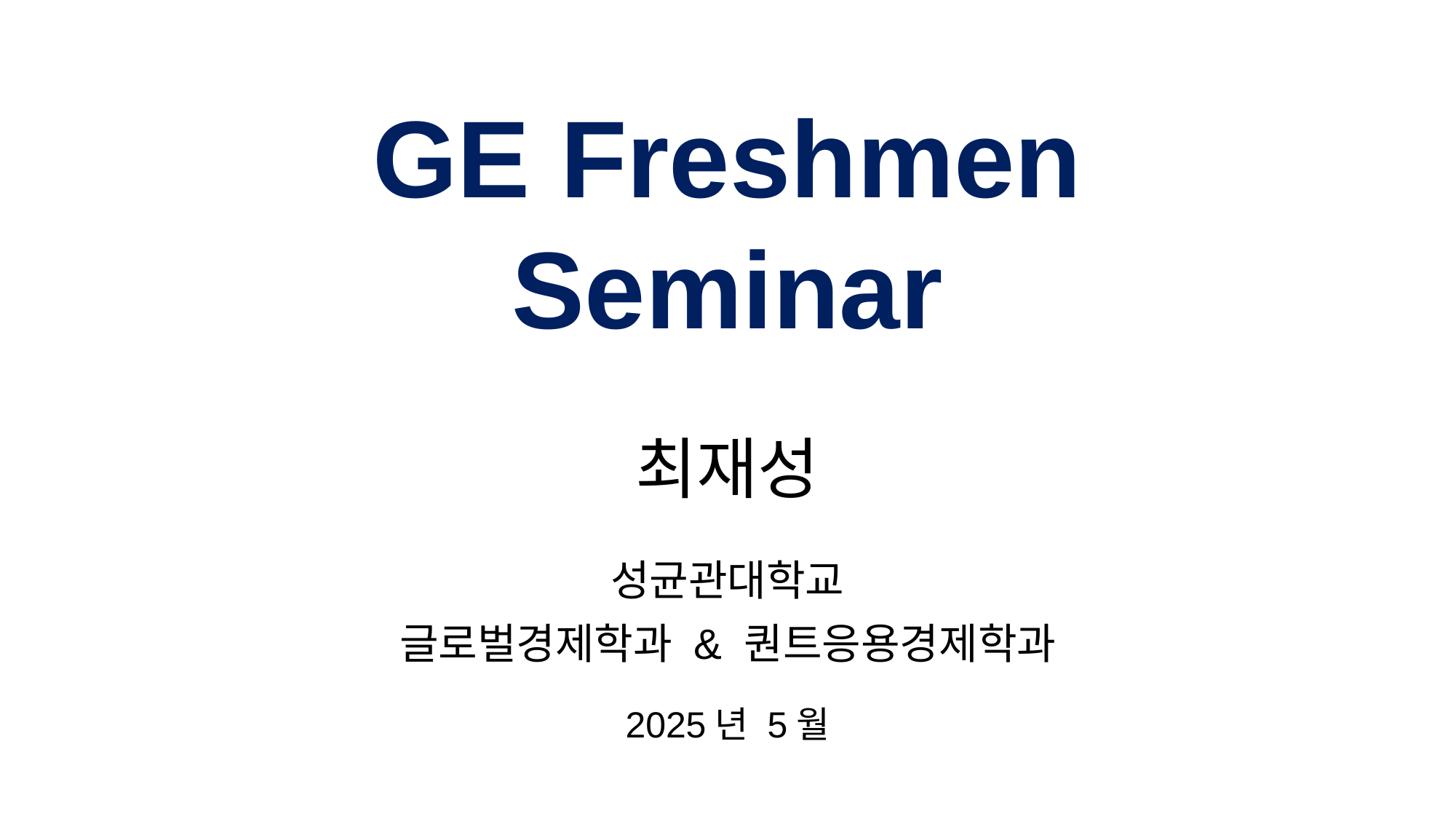

GE Freshmen Seminar
최재성

성균관대학교
글로벌경제학과 & 퀀트응용경제학과

2025년 5월